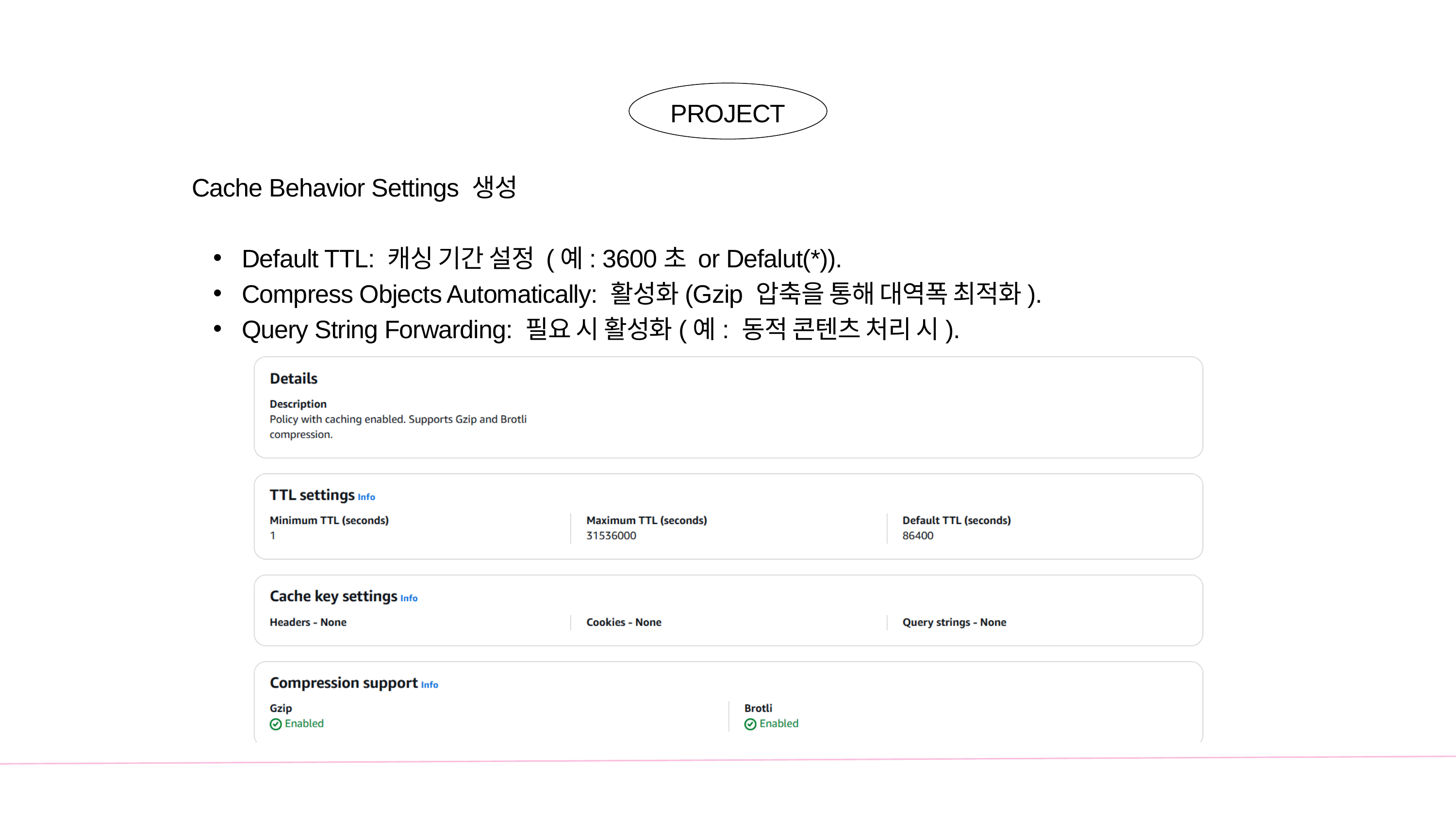

PROJECT
Cache Behavior Settings 생성

 Default TTL: 캐싱 기간 설정 (예: 3600초 or Defalut(*)).
 Compress Objects Automatically: 활성화(Gzip 압축을 통해 대역폭 최적화).
 Query String Forwarding: 필요 시 활성화(예: 동적 콘텐츠 처리 시).